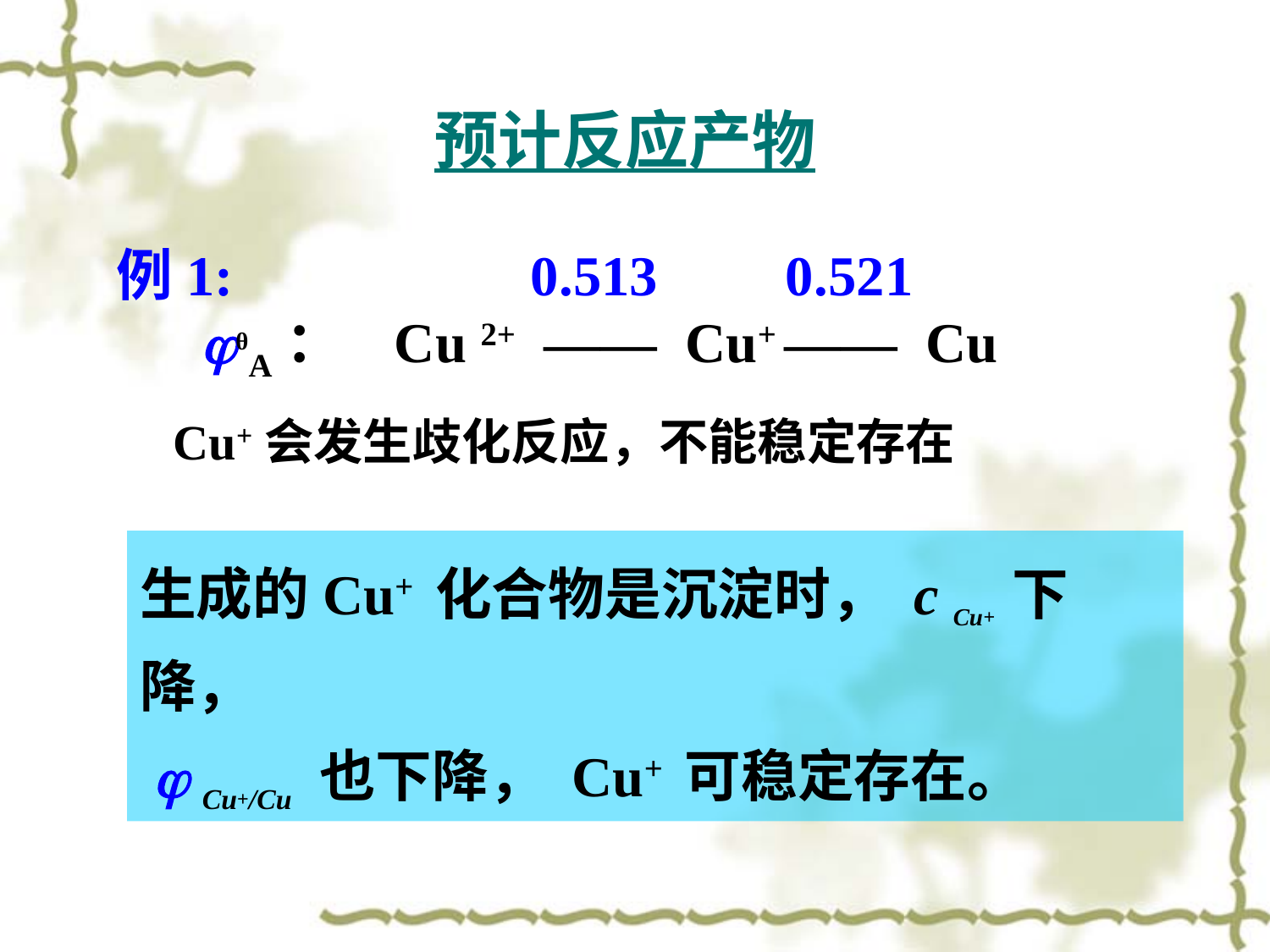

预计反应产物
例1:                     0.513         0.521
      ϕθA：   Cu 2+  ——  Cu+ ——  Cu
    Cu+会发生歧化反应，不能稳定存在
生成的Cu+ 化合物是沉淀时， c Cu+ 下降，
 ϕ Cu+/Cu 也下降， Cu+ 可稳定存在。